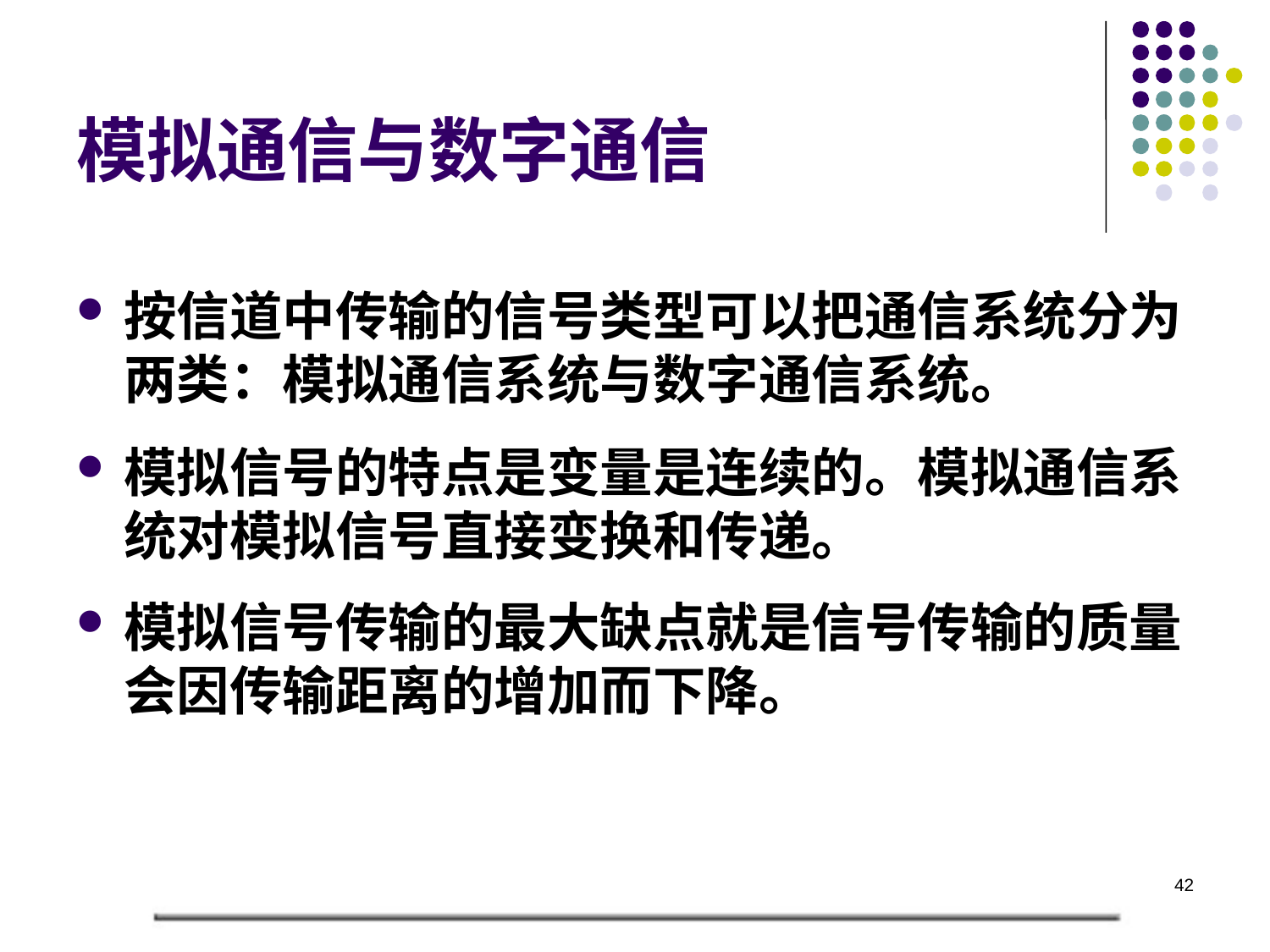

# 模拟通信与数字通信
按信道中传输的信号类型可以把通信系统分为两类：模拟通信系统与数字通信系统。

模拟信号的特点是变量是连续的。模拟通信系统对模拟信号直接变换和传递。

模拟信号传输的最大缺点就是信号传输的质量会因传输距离的增加而下降。
42